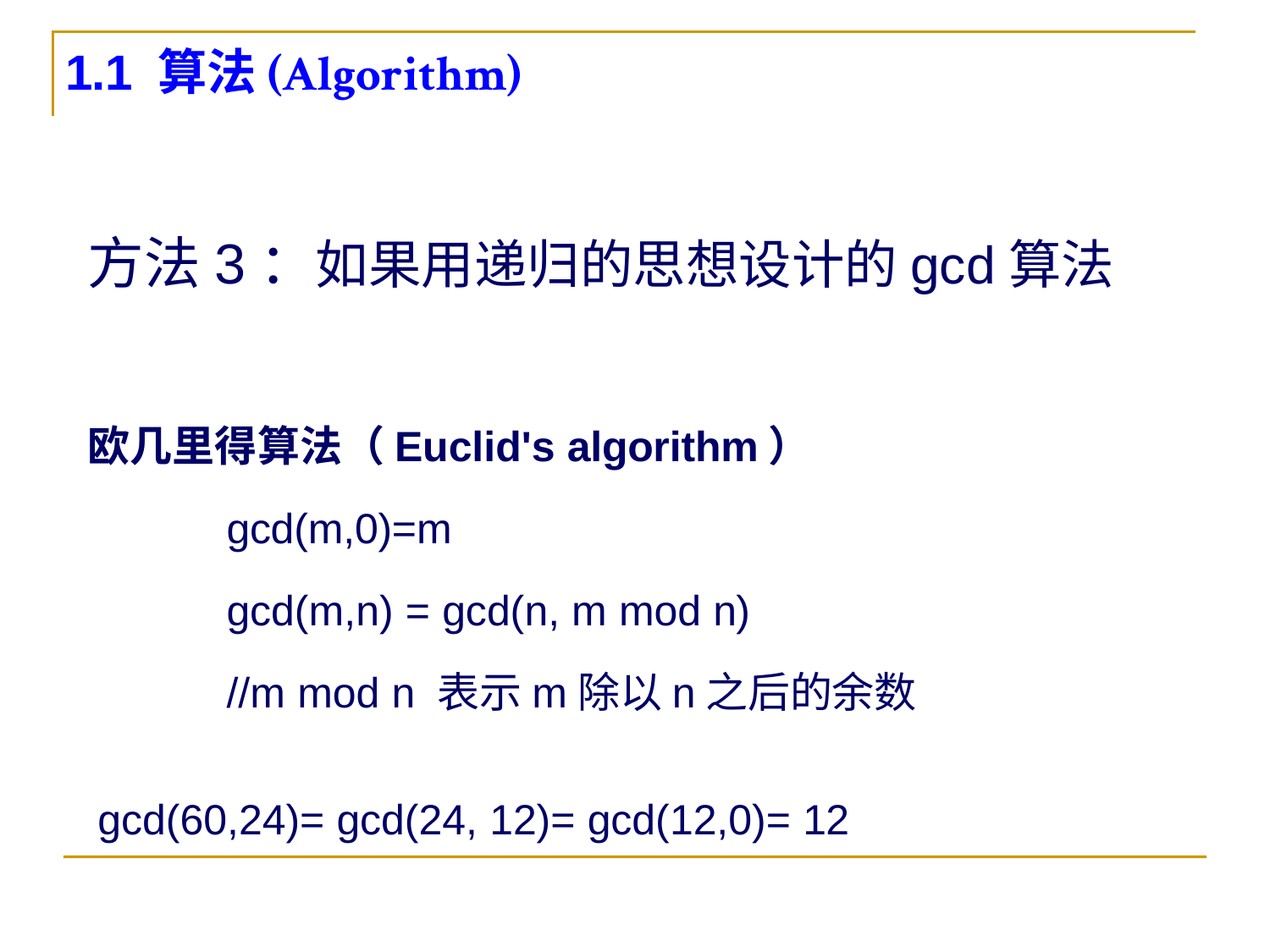

# 1.1 算法(Algorithm)
方法3：如果用递归的思想设计的gcd算法

欧几里得算法（Euclid's algorithm）
gcd(m,0)=m
gcd(m,n) = gcd(n, m mod n)
//m mod n 表示m除以n之后的余数

gcd(60,24)= gcd(24, 12)= gcd(12,0)= 12